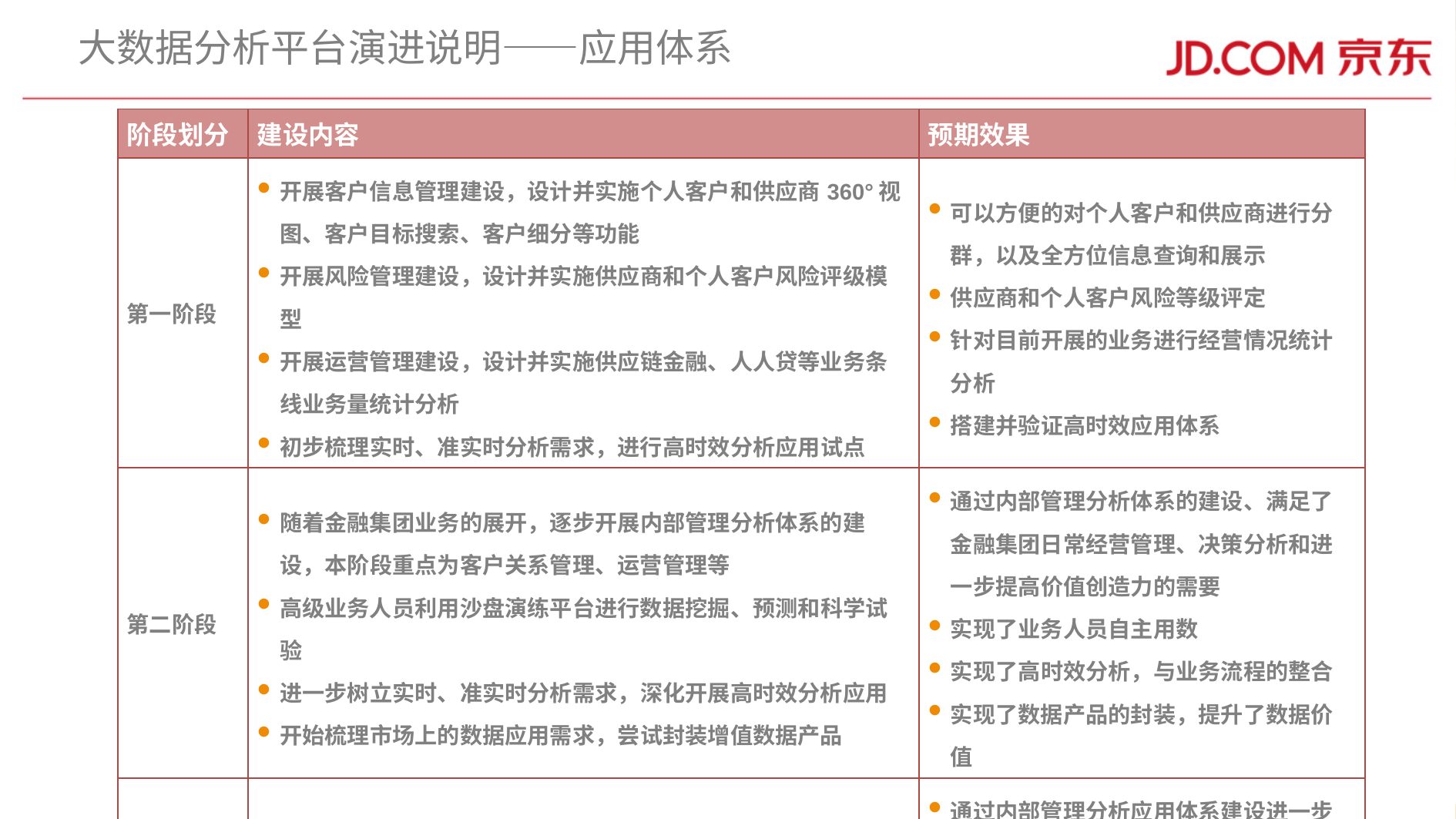

# 大数据分析平台演进说明——应用体系
| 阶段划分 | 建设内容 | 预期效果 |
| --- | --- | --- |
| 第一阶段 | 开展客户信息管理建设，设计并实施个人客户和供应商360°视图、客户目标搜索、客户细分等功能 开展风险管理建设，设计并实施供应商和个人客户风险评级模型 开展运营管理建设，设计并实施供应链金融、人人贷等业务条线业务量统计分析 初步梳理实时、准实时分析需求，进行高时效分析应用试点 | 可以方便的对个人客户和供应商进行分群，以及全方位信息查询和展示 供应商和个人客户风险等级评定 针对目前开展的业务进行经营情况统计分析 搭建并验证高时效应用体系 |
| 第二阶段 | 随着金融集团业务的展开，逐步开展内部管理分析体系的建设，本阶段重点为客户关系管理、运营管理等 高级业务人员利用沙盘演练平台进行数据挖掘、预测和科学试验 进一步树立实时、准实时分析需求，深化开展高时效分析应用 开始梳理市场上的数据应用需求，尝试封装增值数据产品 | 通过内部管理分析体系的建设、满足了金融集团日常经营管理、决策分析和进一步提高价值创造力的需要 实现了业务人员自主用数 实现了高时效分析，与业务流程的整合 实现了数据产品的封装，提升了数据价值 |
| 第三阶段 | 随着金融集团业务的展开，进一步完善内部管理分析体系的建设，包括：市场风险管理、操作风险管理、财务管理等 收集实时分析需求，进一步增强并优化实时分析应用体系 增值数据产品设计逐渐成为重点，数据分析师收集企业内外部数据需求，设计更完善的增值数据产品 | 通过内部管理分析应用体系建设进一步实现数据共享、业务协作与创新 通过实时分析应用体系建设，实现大数据平台业务系统的交互，与业务流程的融合 增值数据产品的开发进一步发挥的数据平台的数据价值 |